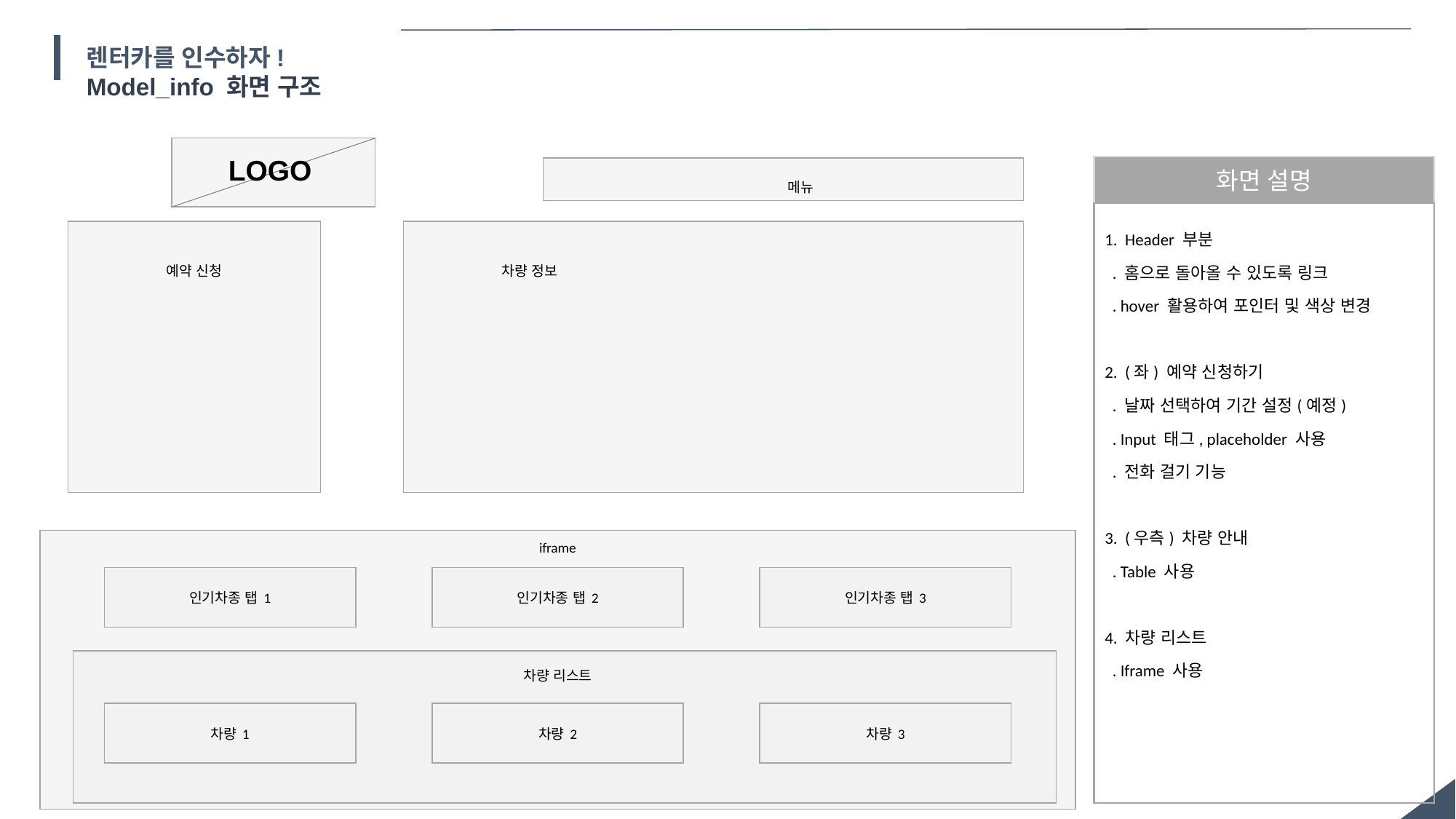

렌터카를 인수하자!
Model_info 화면 구조
`
LOGO
화면 설명

메뉴

1.  Header 부분
  . 홈으로 돌아올 수 있도록 링크
  . hover 활용하여 포인터 및 색상 변경

2.  (좌) 예약 신청하기
  . 날짜 선택하여 기간 설정(예정)
  . Input 태그, placeholder 사용
  . 전화 걸기 기능

3.  (우측) 차량 안내
  . Table 사용

4. 차량 리스트
  . Iframe 사용

예약 신청
차량 정보
iframe

인기차종 탭1

인기차종 탭2

인기차종 탭3
차량 리스트

차량1

차량2

차량3